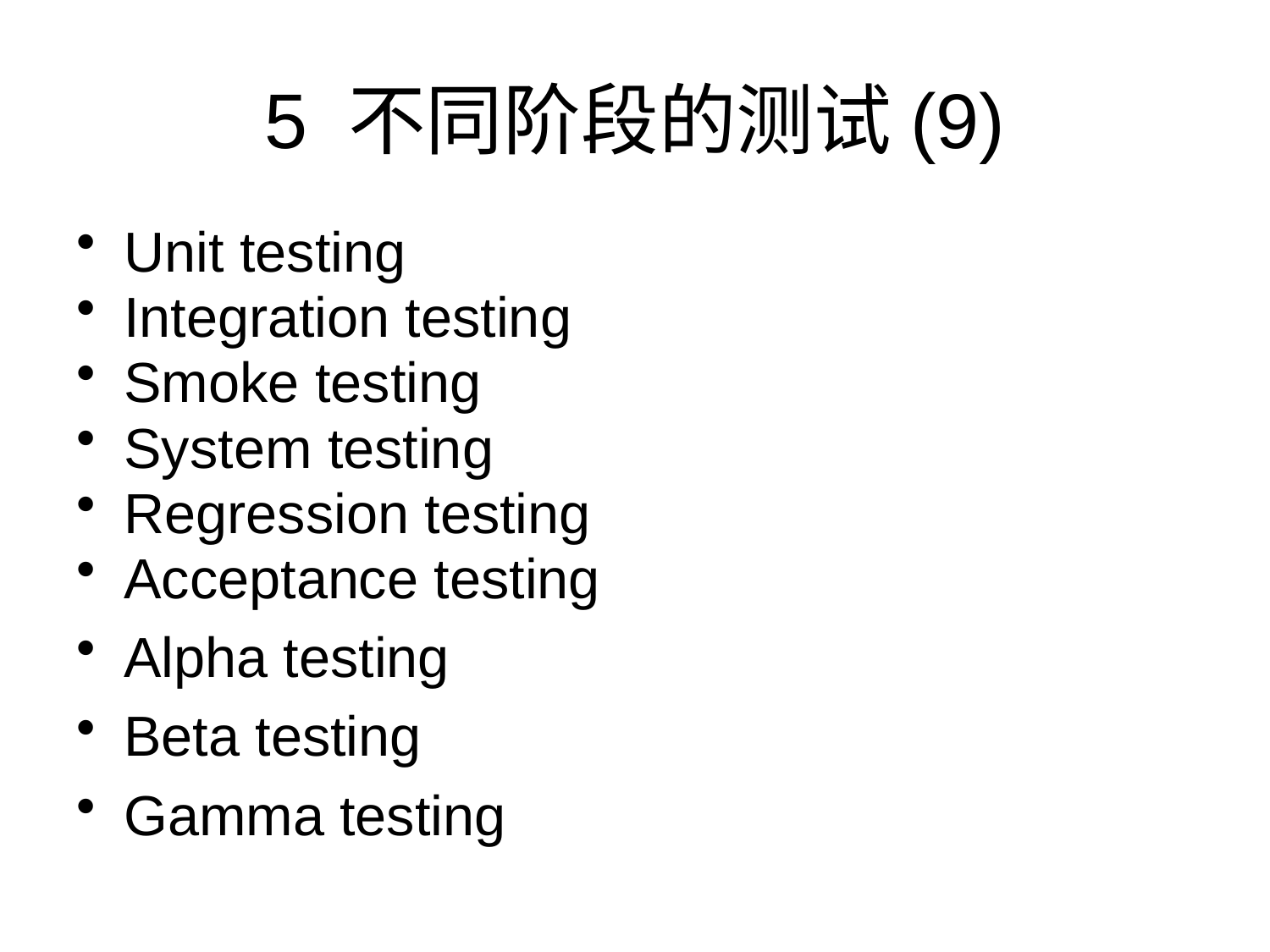

# 5 不同阶段的测试(9)
Unit testing
Integration testing
Smoke testing
System testing
Regression testing
Acceptance testing
Alpha testing
Beta testing
Gamma testing